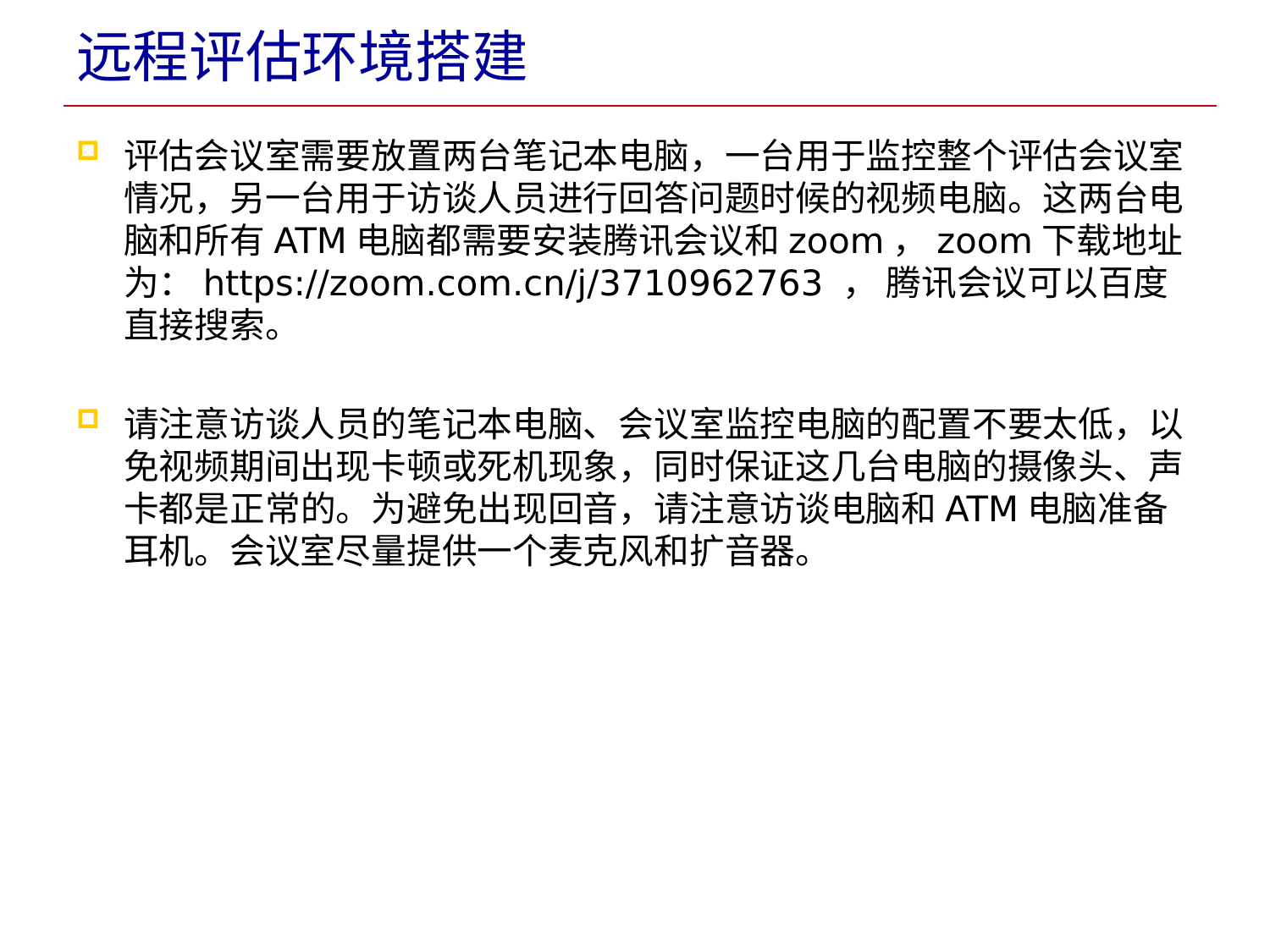

# 远程评估环境搭建
评估会议室需要放置两台笔记本电脑，一台用于监控整个评估会议室情况，另一台用于访谈人员进行回答问题时候的视频电脑。这两台电脑和所有ATM电脑都需要安装腾讯会议和zoom，zoom下载地址为：https://zoom.com.cn/j/3710962763 ， 腾讯会议可以百度直接搜索。

请注意访谈人员的笔记本电脑、会议室监控电脑的配置不要太低，以免视频期间出现卡顿或死机现象，同时保证这几台电脑的摄像头、声卡都是正常的。为避免出现回音，请注意访谈电脑和ATM电脑准备耳机。会议室尽量提供一个麦克风和扩音器。